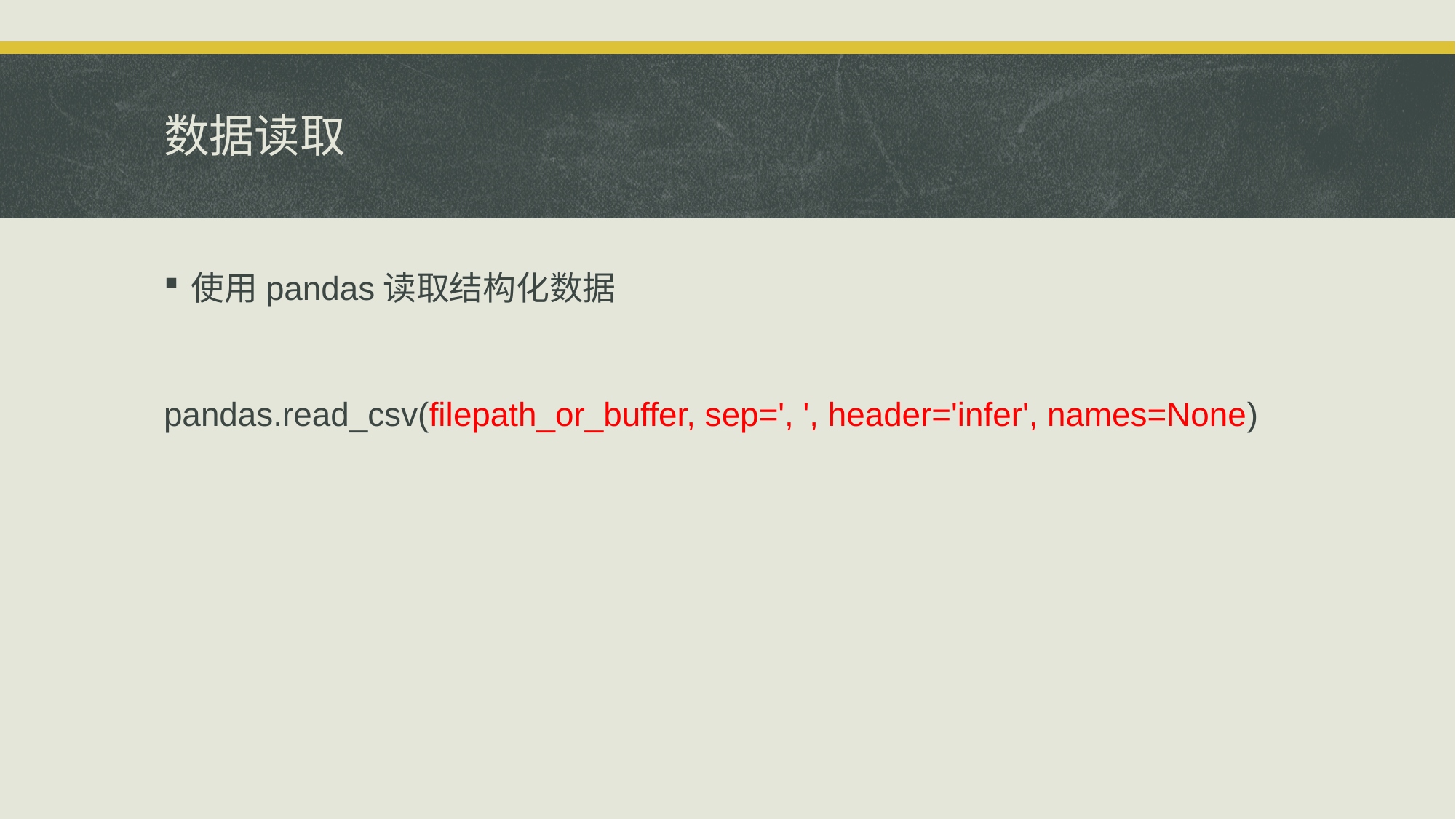

# 数据读取
使用pandas读取结构化数据

pandas.read_csv(filepath_or_buffer, sep=', ', header='infer', names=None)